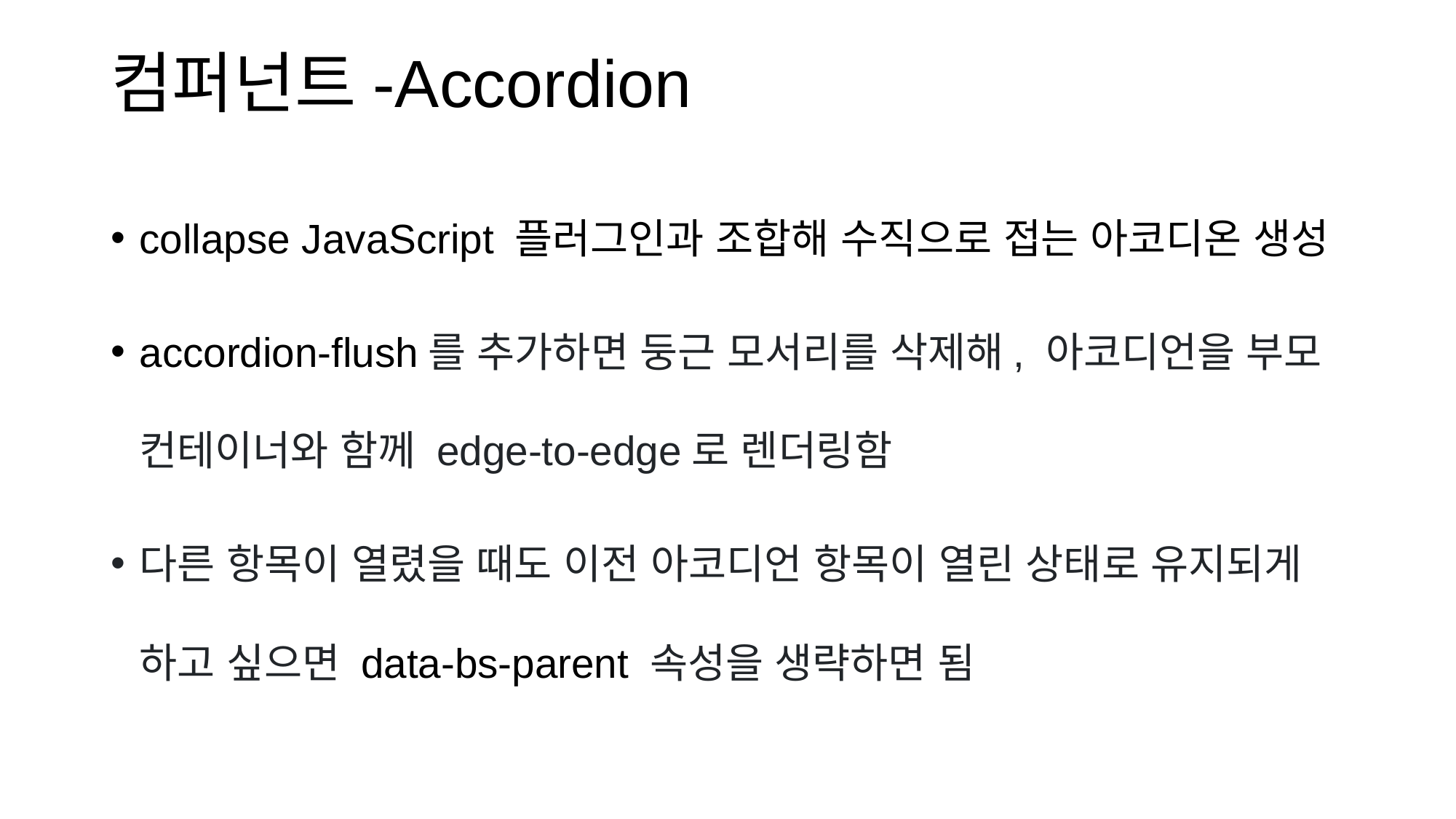

# 컴퍼넌트-Accordion
collapse JavaScript 플러그인과 조합해 수직으로 접는 아코디온 생성
accordion-flush를 추가하면 둥근 모서리를 삭제해, 아코디언을 부모 컨테이너와 함께 edge-to-edge로 렌더링함
다른 항목이 열렸을 때도 이전 아코디언 항목이 열린 상태로 유지되게 하고 싶으면 data-bs-parent 속성을 생략하면 됨